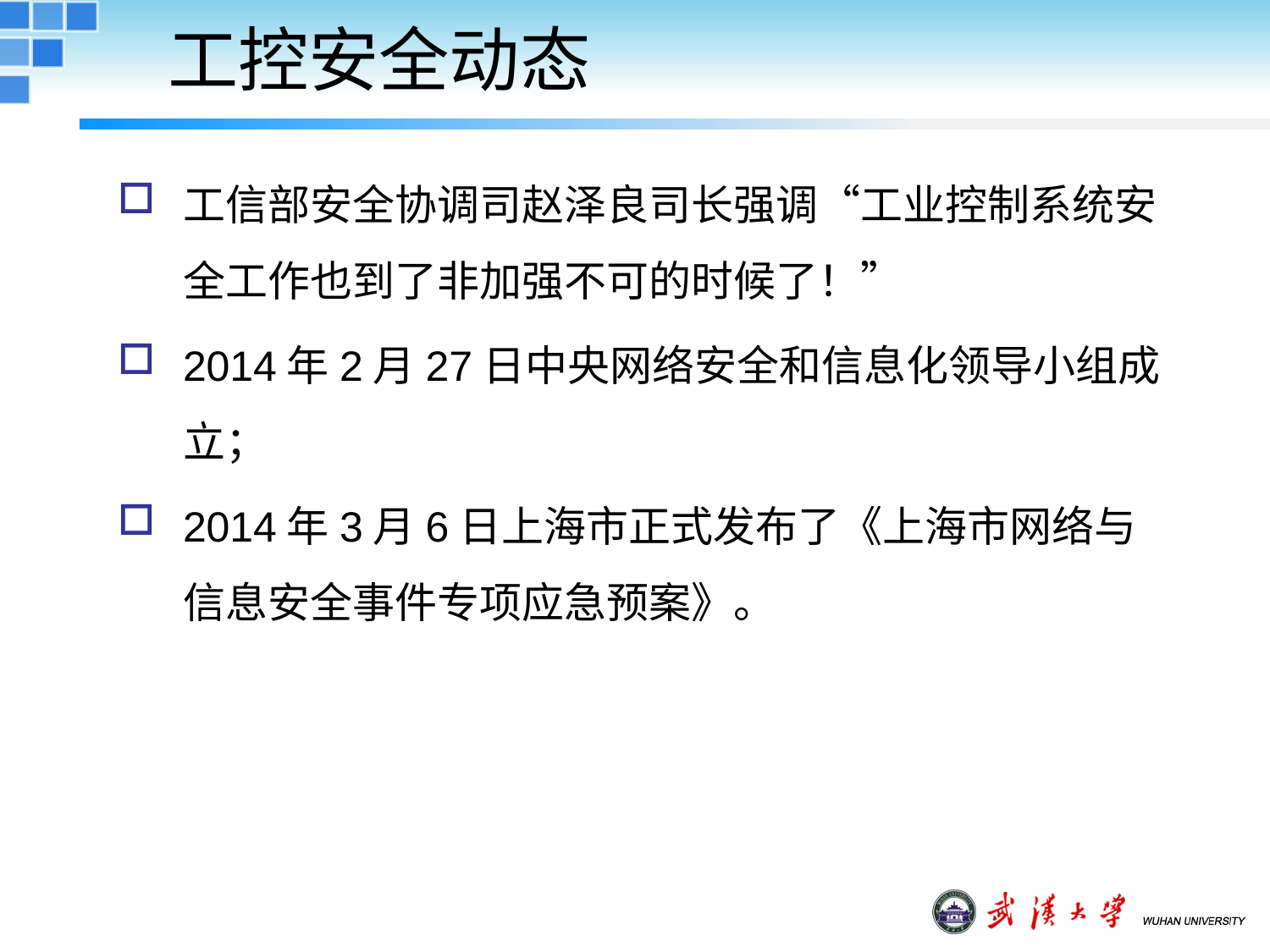

# 工控安全动态
工信部安全协调司赵泽良司长强调“工业控制系统安全工作也到了非加强不可的时候了！”
2014年2月27日中央网络安全和信息化领导小组成立；
2014年3月6日上海市正式发布了《上海市网络与信息安全事件专项应急预案》。